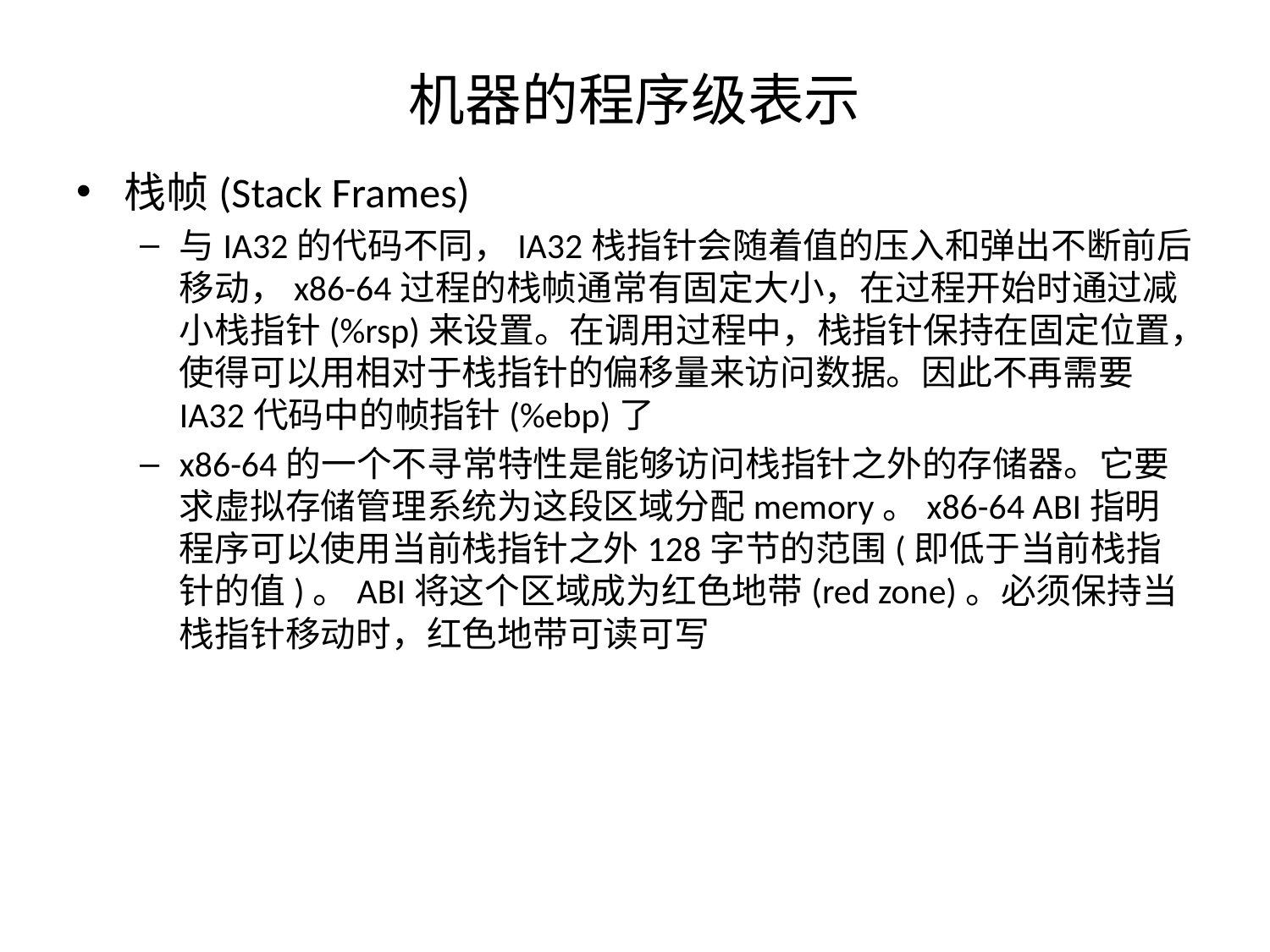

# 机器的程序级表示
栈帧(Stack Frames)
与IA32的代码不同，IA32栈指针会随着值的压入和弹出不断前后移动，x86-64过程的栈帧通常有固定大小，在过程开始时通过减小栈指针(%rsp)来设置。在调用过程中，栈指针保持在固定位置，使得可以用相对于栈指针的偏移量来访问数据。因此不再需要IA32代码中的帧指针(%ebp)了
x86-64的一个不寻常特性是能够访问栈指针之外的存储器。它要求虚拟存储管理系统为这段区域分配memory。x86-64 ABI指明程序可以使用当前栈指针之外128字节的范围(即低于当前栈指针的值)。ABI将这个区域成为红色地带(red zone)。必须保持当栈指针移动时，红色地带可读可写